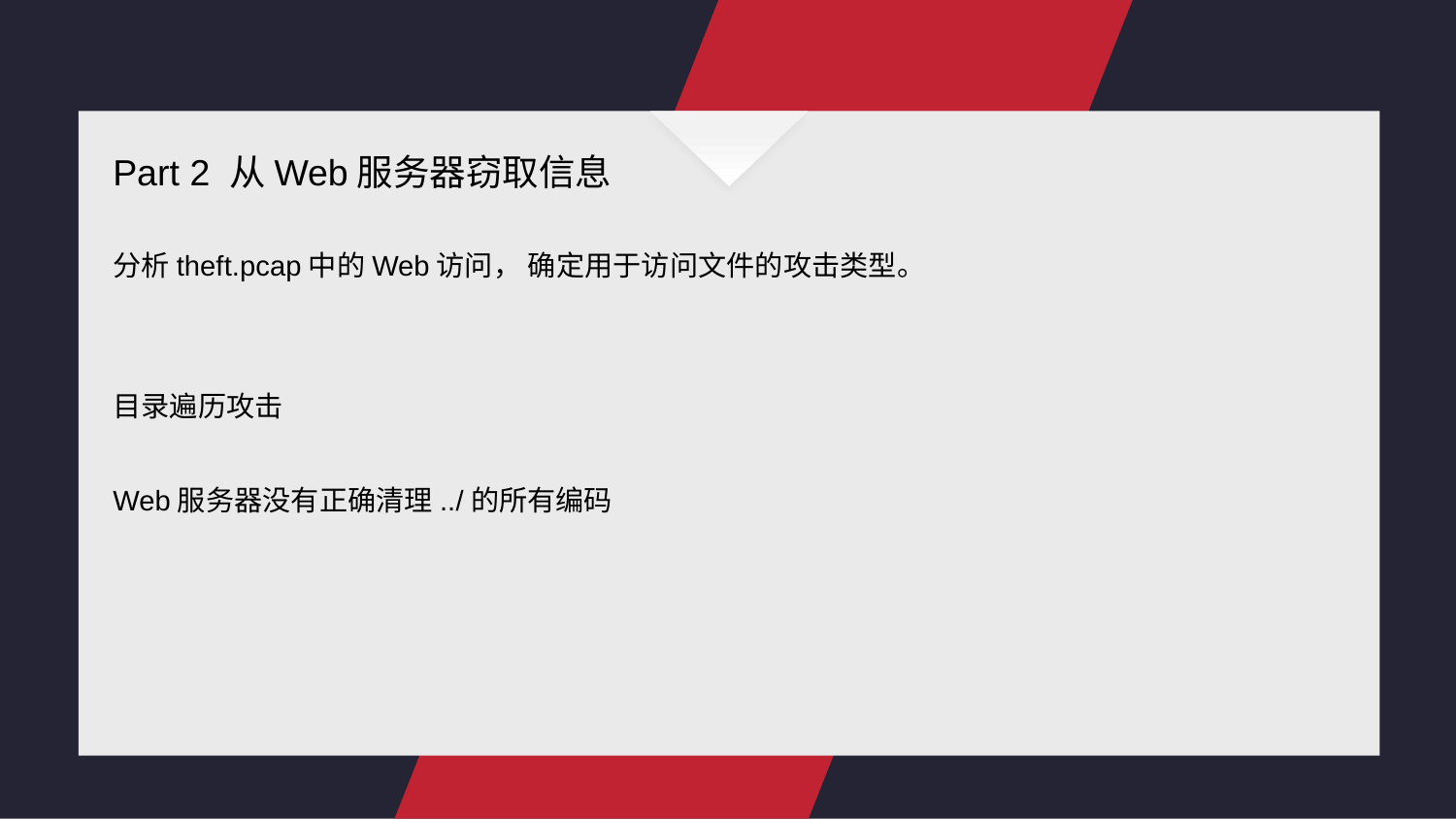

Part 2 从Web服务器窃取信息
分析theft.pcap中的Web访问， 确定用于访问文件的攻击类型。

目录遍历攻击

Web服务器没有正确清理../的所有编码